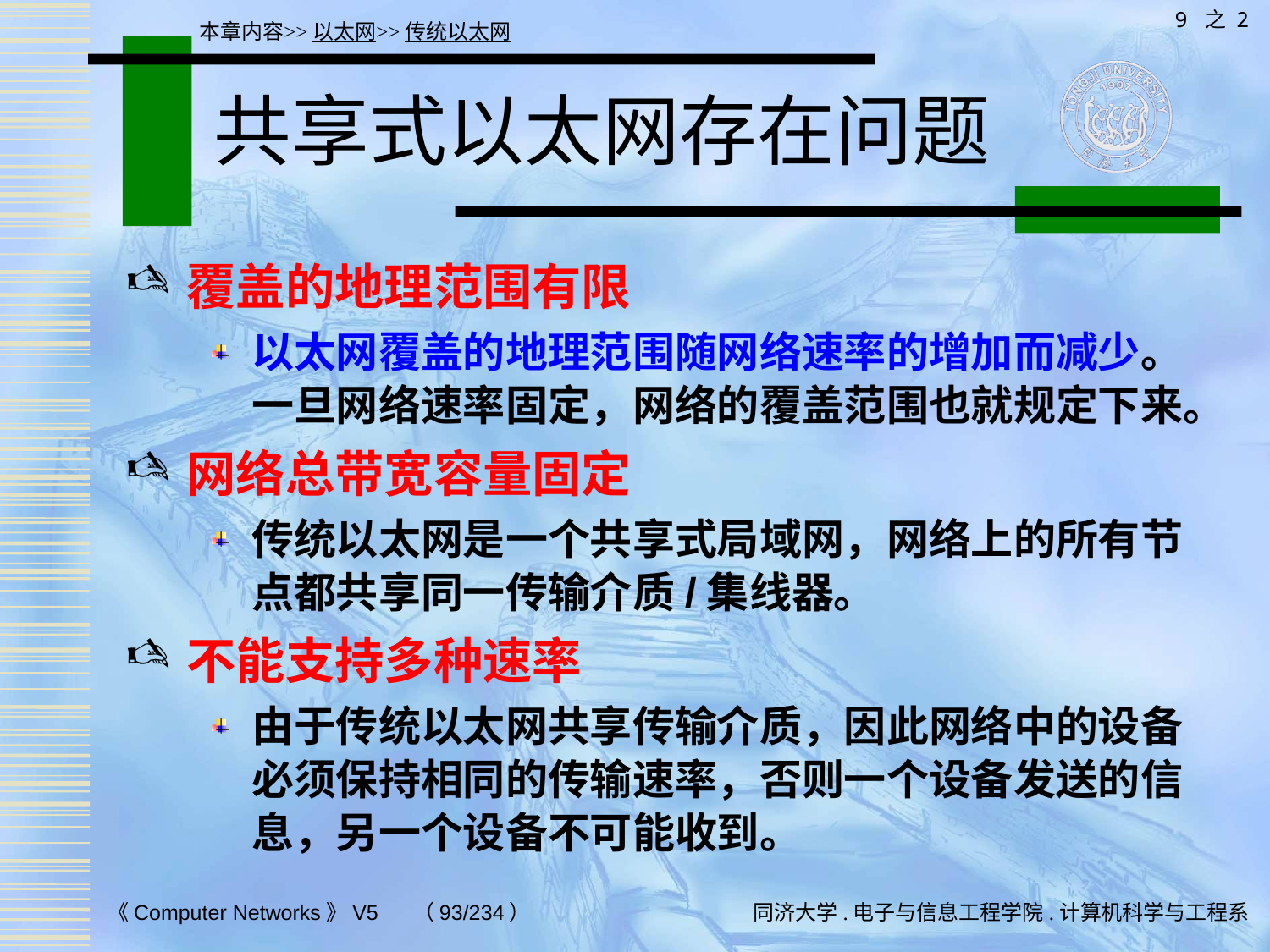

9 之 2
本章内容>>以太网>>传统以太网
# 共享式以太网存在问题
覆盖的地理范围有限
以太网覆盖的地理范围随网络速率的增加而减少。一旦网络速率固定，网络的覆盖范围也就规定下来。
网络总带宽容量固定
传统以太网是一个共享式局域网，网络上的所有节点都共享同一传输介质/集线器。
不能支持多种速率
由于传统以太网共享传输介质，因此网络中的设备必须保持相同的传输速率，否则一个设备发送的信息，另一个设备不可能收到。